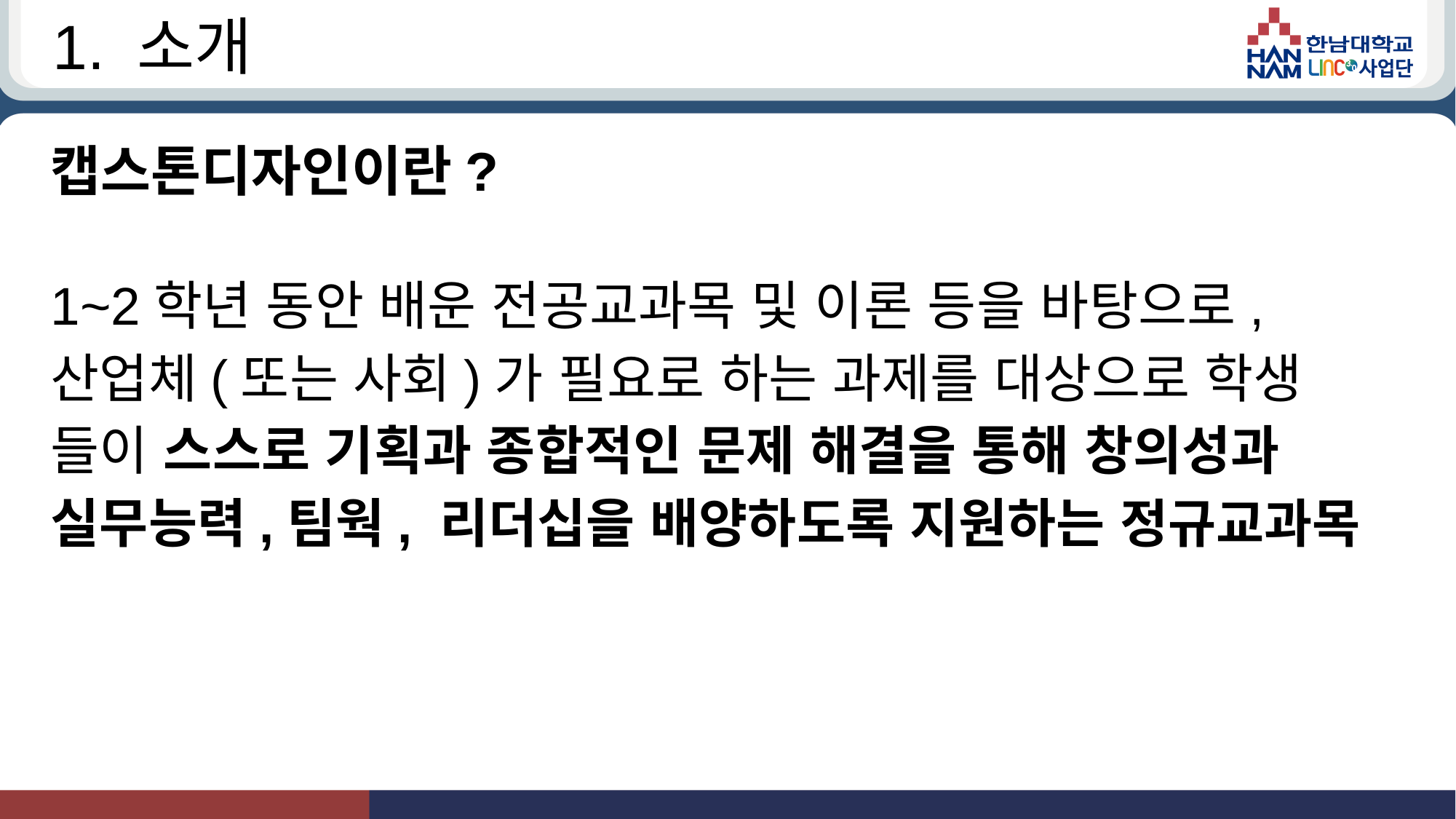

# 1. 소개
캡스톤디자인이란?

1~2학년 동안 배운 전공교과목 및 이론 등을 바탕으로,
산업체(또는 사회)가 필요로 하는 과제를 대상으로 학생
들이 스스로 기획과 종합적인 문제 해결을 통해 창의성과
실무능력,팀웍, 리더십을 배양하도록 지원하는 정규교과목